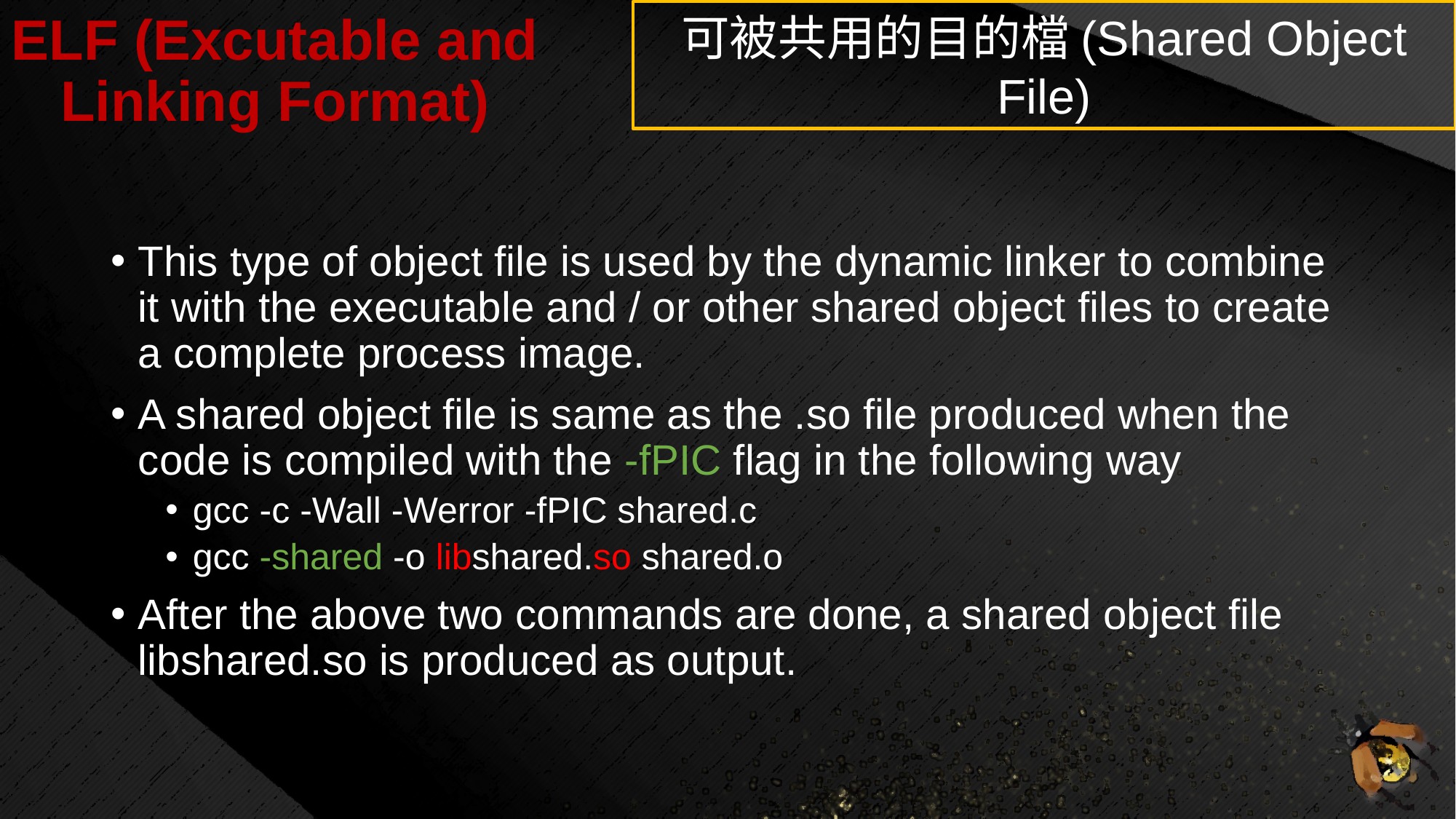

# ELF (Excutable and Linking Format)
可被共用的目的檔(Shared Object File)
This type of object file is used by the dynamic linker to combine it with the executable and / or other shared object files to create a complete process image.
A shared object file is same as the .so file produced when the code is compiled with the -fPIC flag in the following way
gcc -c -Wall -Werror -fPIC shared.c
gcc -shared -o libshared.so shared.o
After the above two commands are done, a shared object file libshared.so is produced as output.